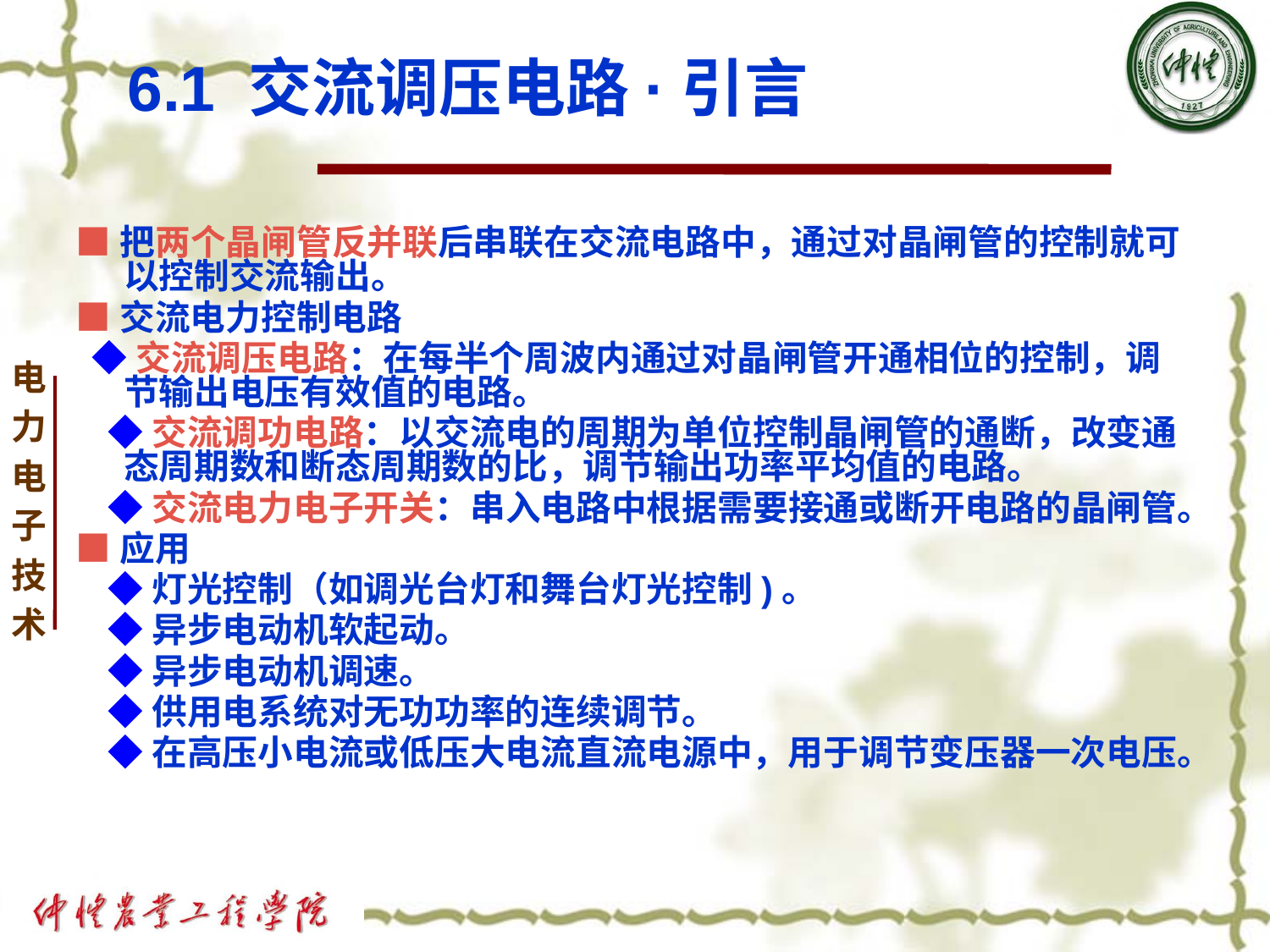

# 6.1 交流调压电路·引言
■把两个晶闸管反并联后串联在交流电路中，通过对晶闸管的控制就可以控制交流输出。
■交流电力控制电路
  ◆交流调压电路：在每半个周波内通过对晶闸管开通相位的控制，调节输出电压有效值的电路。
    ◆交流调功电路：以交流电的周期为单位控制晶闸管的通断，改变通态周期数和断态周期数的比，调节输出功率平均值的电路。
    ◆交流电力电子开关：串入电路中根据需要接通或断开电路的晶闸管。
■应用
    ◆灯光控制（如调光台灯和舞台灯光控制)。
    ◆异步电动机软起动。
    ◆异步电动机调速。
    ◆供用电系统对无功功率的连续调节。
    ◆在高压小电流或低压大电流直流电源中，用于调节变压器一次电压。